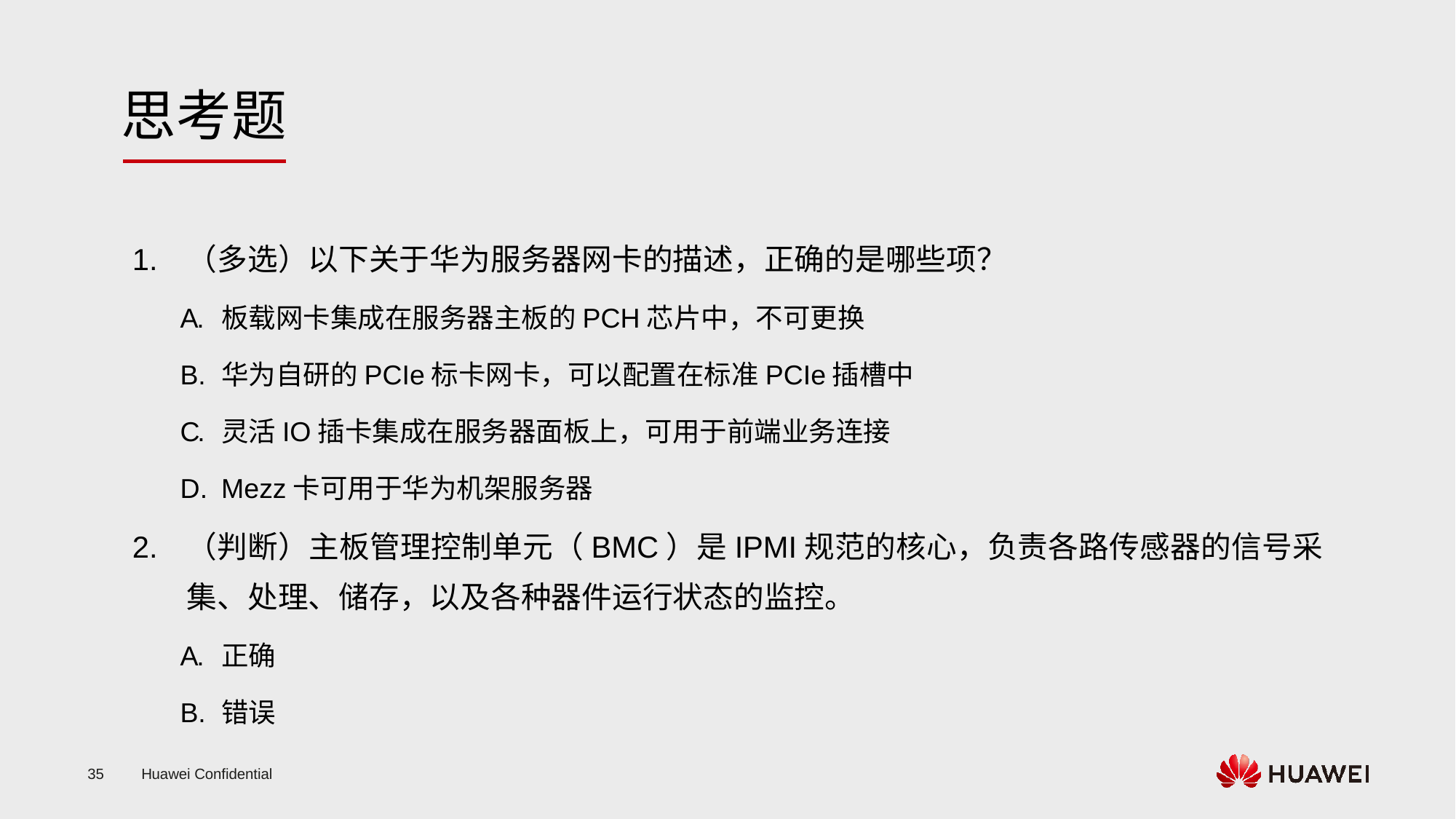

（多选）以下关于华为服务器网卡的描述，正确的是哪些项？
板载网卡集成在服务器主板的PCH芯片中，不可更换
华为自研的PCIe标卡网卡，可以配置在标准PCIe插槽中
灵活IO插卡集成在服务器面板上，可用于前端业务连接
Mezz卡可用于华为机架服务器
（判断）主板管理控制单元（BMC）是IPMI规范的核心，负责各路传感器的信号采集、处理、储存，以及各种器件运行状态的监控。
正确
错误